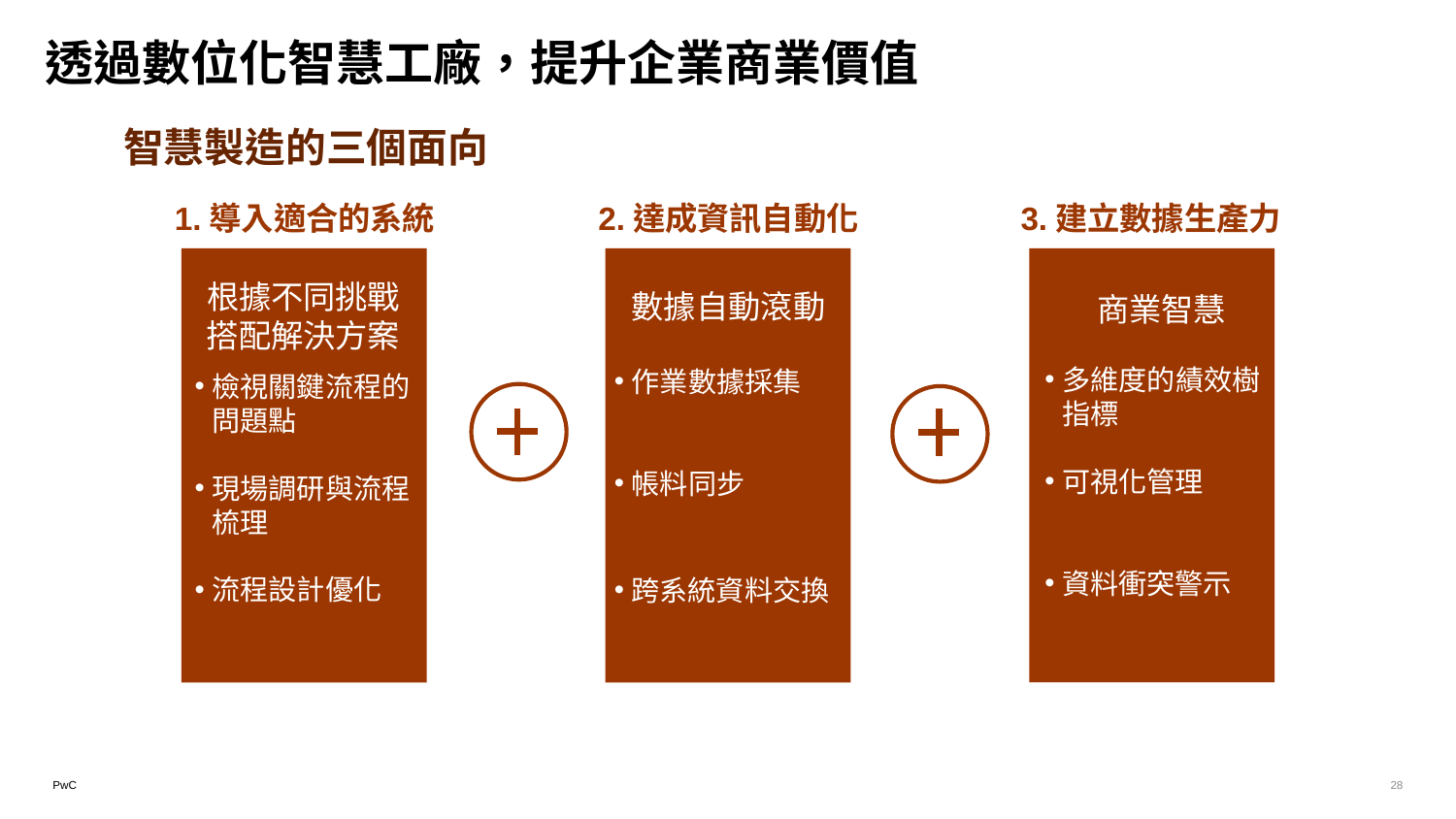

透過數位化智慧工廠，提升企業商業價值
智慧製造的三個面向
2.達成資訊自動化
3.建立數據生產力
1.導入適合的系統

根據不同挑戰搭配解決方案

檢視關鍵流程的問題點

現場調研與流程梳理

流程設計優化
數據自動滾動

作業數據採集

帳料同步

跨系統資料交換
       商業智慧

多維度的績效樹指標

可視化管理

資料衝突警示

28